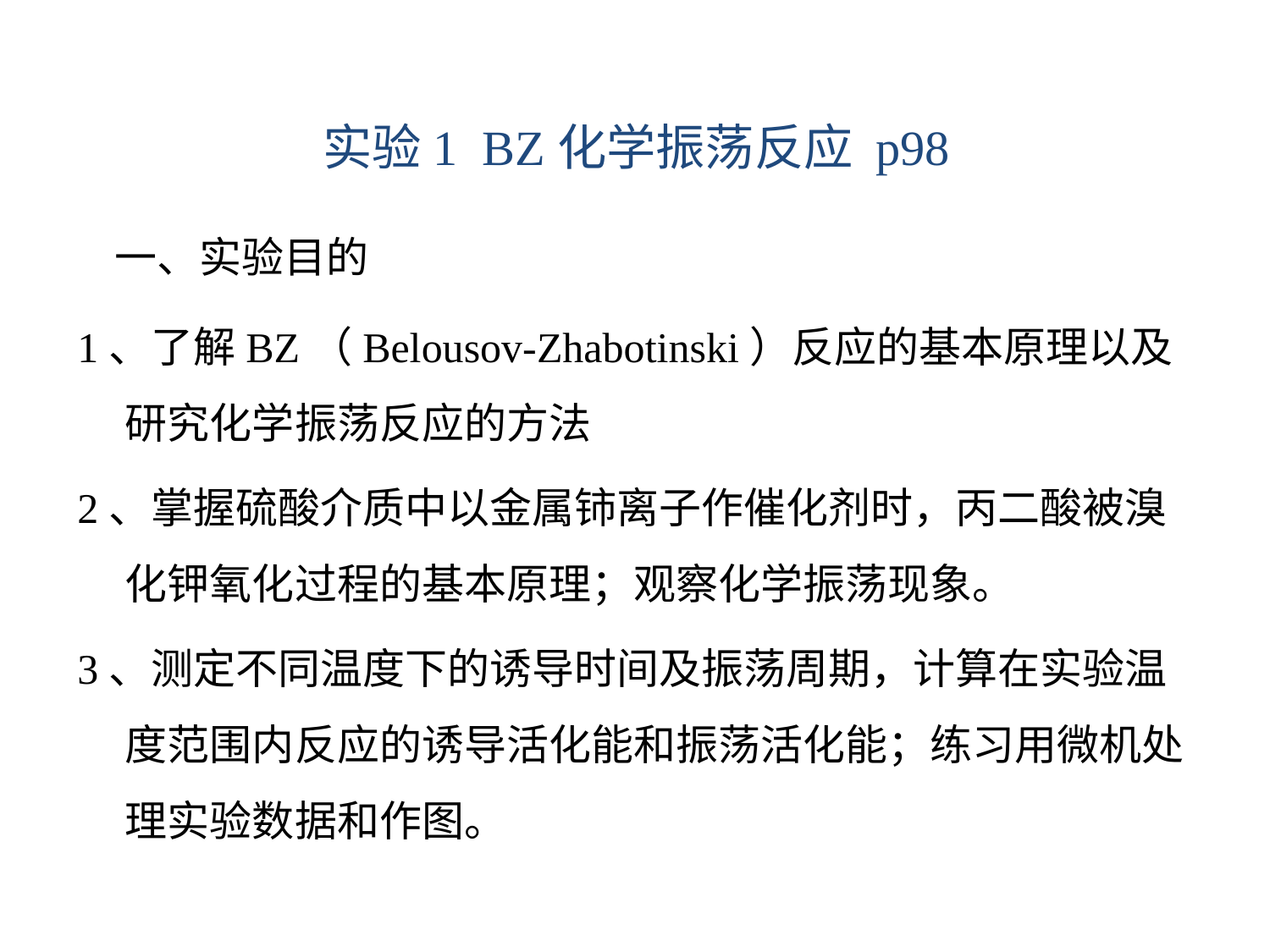

实验1  BZ化学振荡反应 p98
一、实验目的
1、了解BZ（Belousov-Zhabotinski）反应的基本原理以及研究化学振荡反应的方法
2、掌握硫酸介质中以金属铈离子作催化剂时，丙二酸被溴化钾氧化过程的基本原理；观察化学振荡现象。
3、测定不同温度下的诱导时间及振荡周期，计算在实验温度范围内反应的诱导活化能和振荡活化能；练习用微机处理实验数据和作图。